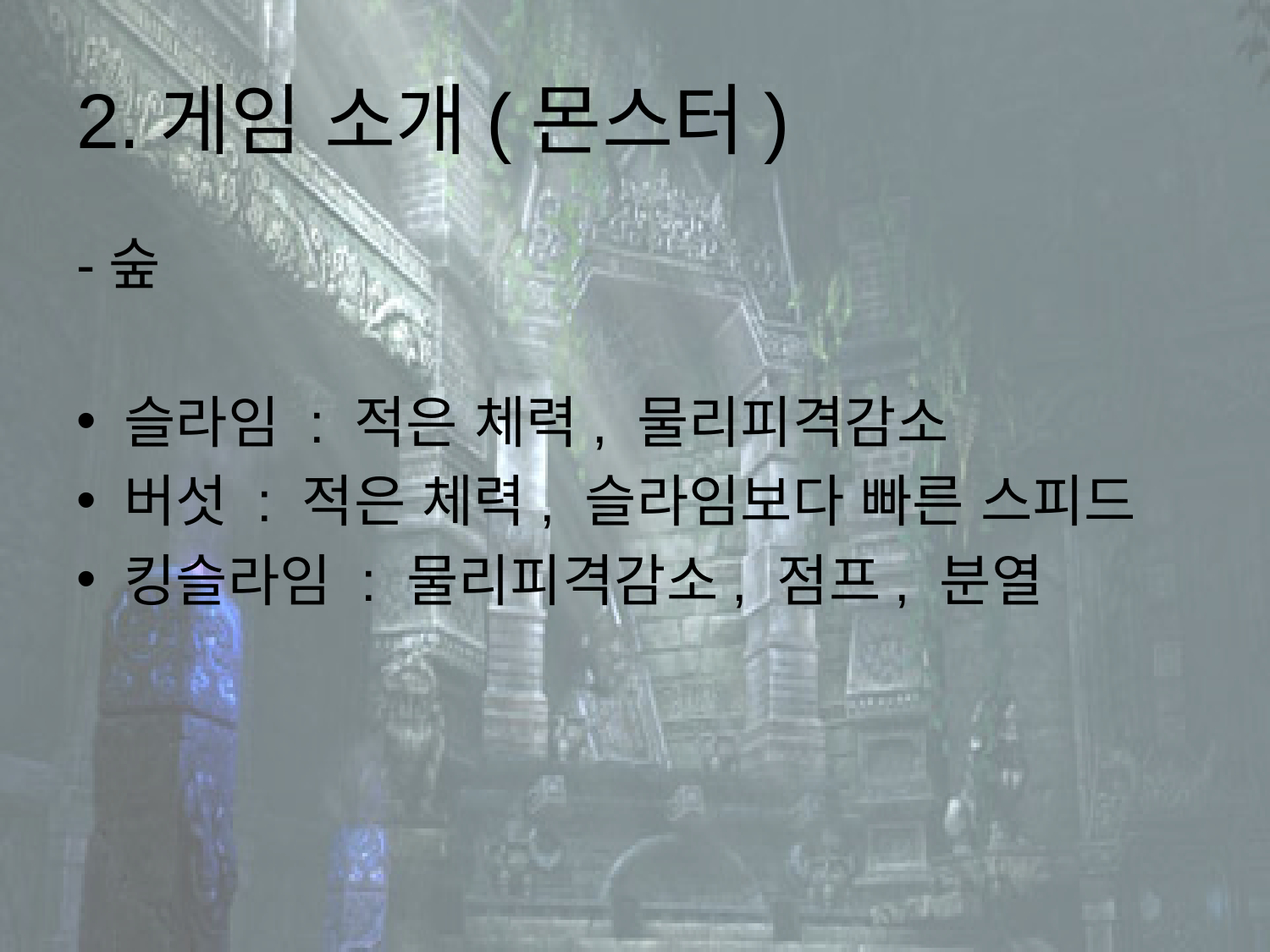

# 2.게임 소개(몬스터)
-숲

슬라임 : 적은 체력, 물리피격감소
버섯 : 적은 체력, 슬라임보다 빠른 스피드
킹슬라임 : 물리피격감소, 점프, 분열